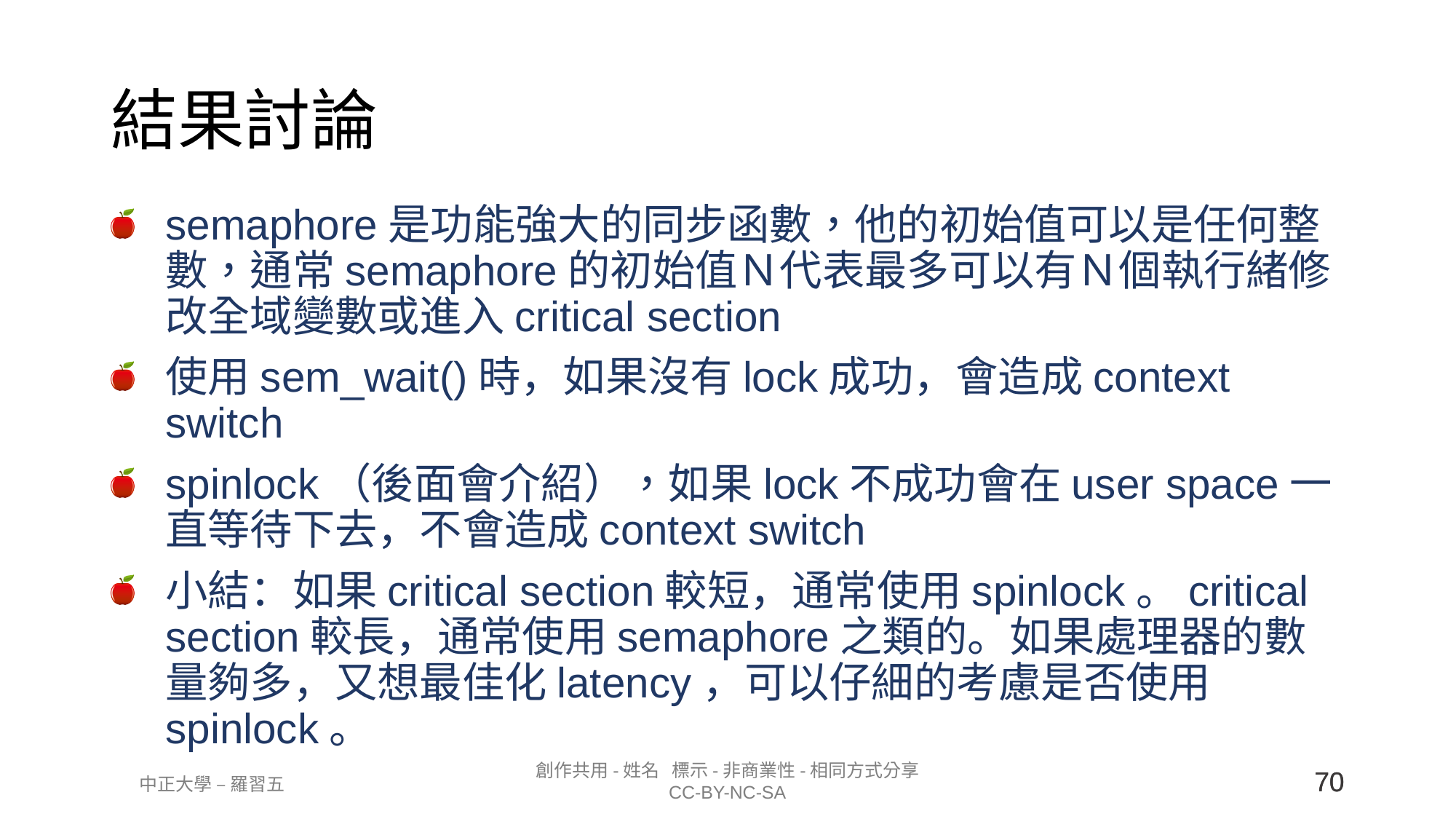

# 結果討論
semaphore是功能強大的同步函數，他的初始值可以是任何整數，通常semaphore的初始值Ｎ代表最多可以有Ｎ個執行緒修改全域變數或進入critical section
使用sem_wait()時，如果沒有lock成功，會造成context switch
spinlock（後面會介紹），如果lock不成功會在user space一直等待下去，不會造成context switch
小結：如果critical section較短，通常使用spinlock。critical section較長，通常使用semaphore之類的。如果處理器的數量夠多，又想最佳化latency，可以仔細的考慮是否使用spinlock。